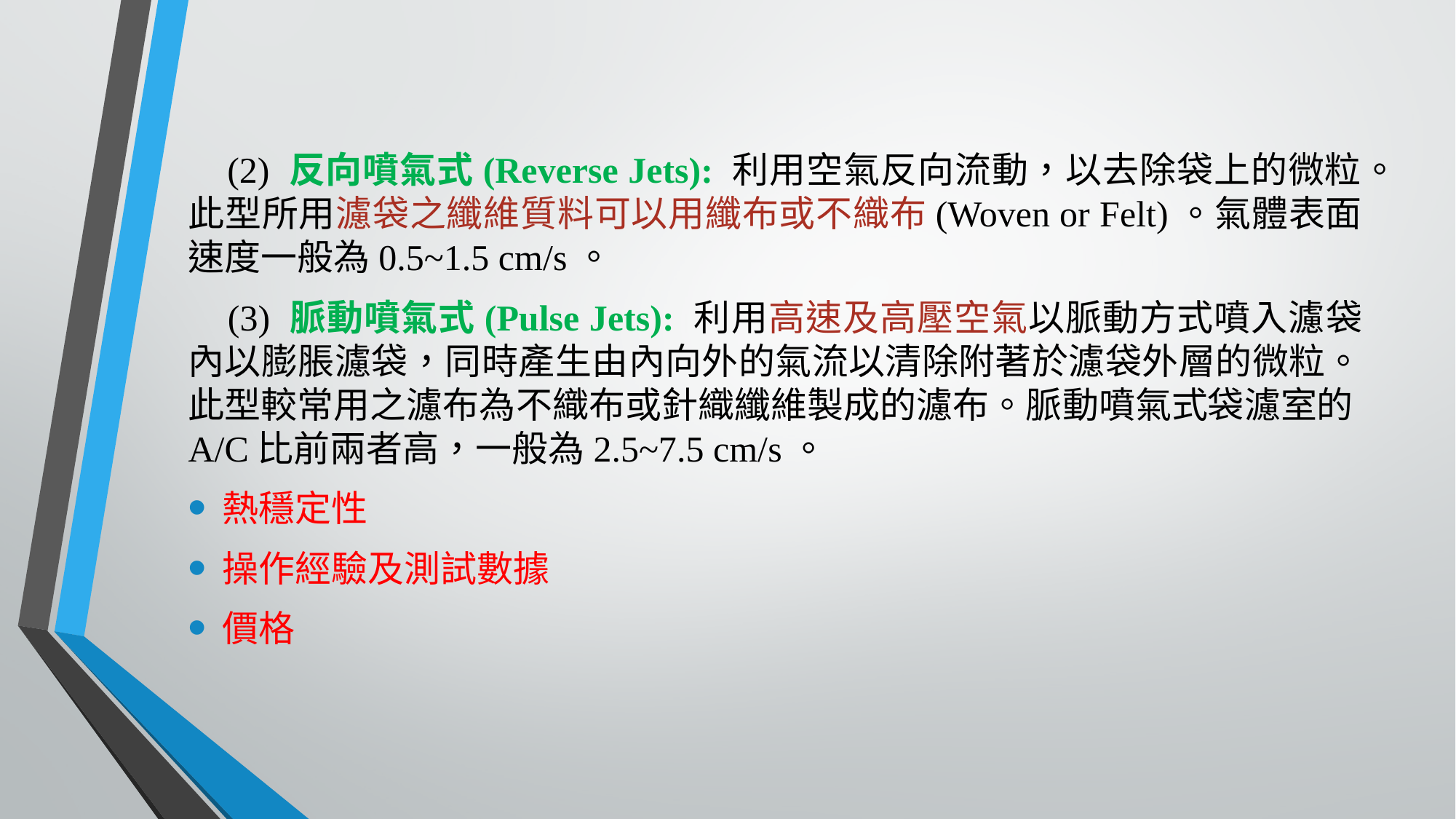

(2) 反向噴氣式(Reverse Jets): 利用空氣反向流動，以去除袋上的微粒。此型所用濾袋之纖維質料可以用纖布或不織布(Woven or Felt)。氣體表面速度一般為0.5~1.5 cm/s。
    (3) 脈動噴氣式(Pulse Jets): 利用高速及高壓空氣以脈動方式噴入濾袋內以膨脹濾袋，同時產生由內向外的氣流以清除附著於濾袋外層的微粒。此型較常用之濾布為不織布或針織纖維製成的濾布。脈動噴氣式袋濾室的A/C比前兩者高，一般為2.5~7.5 cm/s。
熱穩定性
操作經驗及測試數據
價格